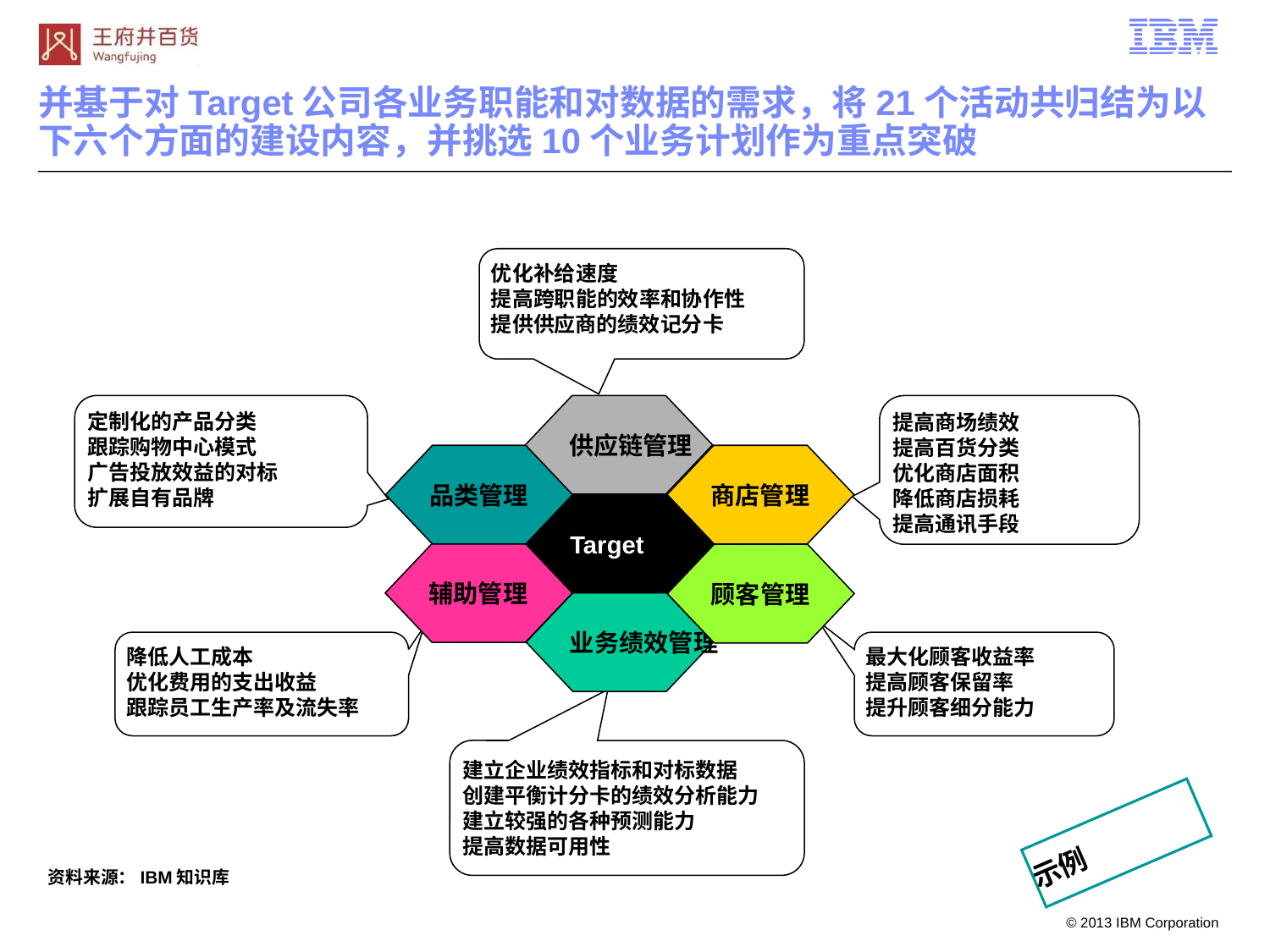

# 并基于对Target公司各业务职能和对数据的需求，将21个活动共归结为以下六个方面的建设内容，并挑选10个业务计划作为重点突破
优化补给速度
提高跨职能的效率和协作性
提供供应商的绩效记分卡
定制化的产品分类
跟踪购物中心模式
广告投放效益的对标
扩展自有品牌
供应链管理
提高商场绩效
提高百货分类
优化商店面积
降低商店损耗
提高通讯手段
品类管理
商店管理
Target
辅助管理
顾客管理
业务绩效管理
降低人工成本
优化费用的支出收益
跟踪员工生产率及流失率
最大化顾客收益率
提高顾客保留率
提升顾客细分能力
建立企业绩效指标和对标数据
创建平衡计分卡的绩效分析能力
建立较强的各种预测能力
提高数据可用性
示例
资料来源：IBM知识库